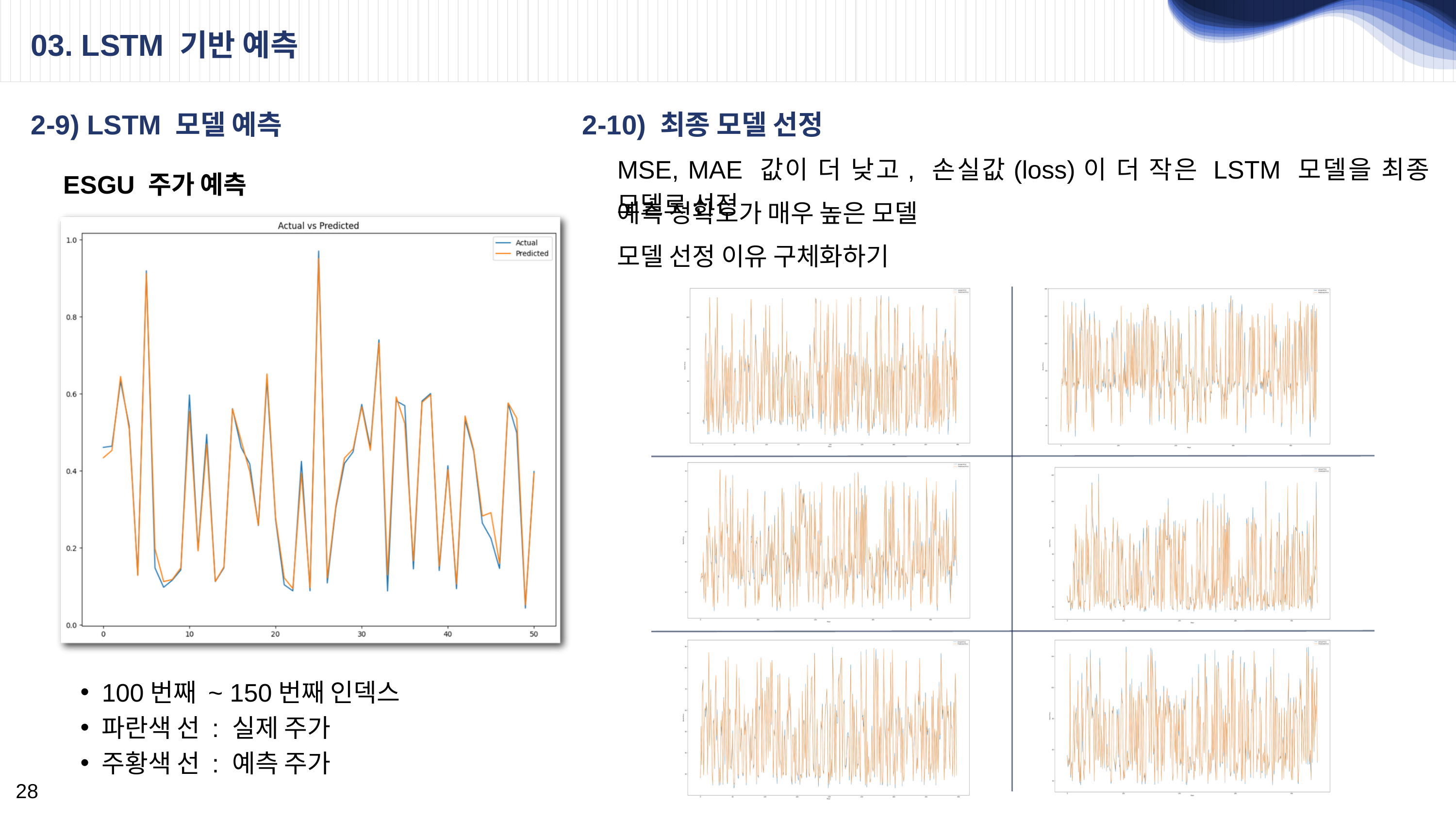

03. LSTM 기반 예측
2-9) LSTM 모델 예측
2-10) 최종 모델 선정
MSE, MAE 값이 더 낮고, 손실값(loss)이 더 작은 LSTM 모델을 최종 모델로 선정
ESGU 주가 예측
예측 정확도가 매우 높은 모델

모델 선정 이유 구체화하기

100번째 ~ 150번째 인덱스
파란색 선 : 실제 주가
주황색 선 : 예측 주가
28